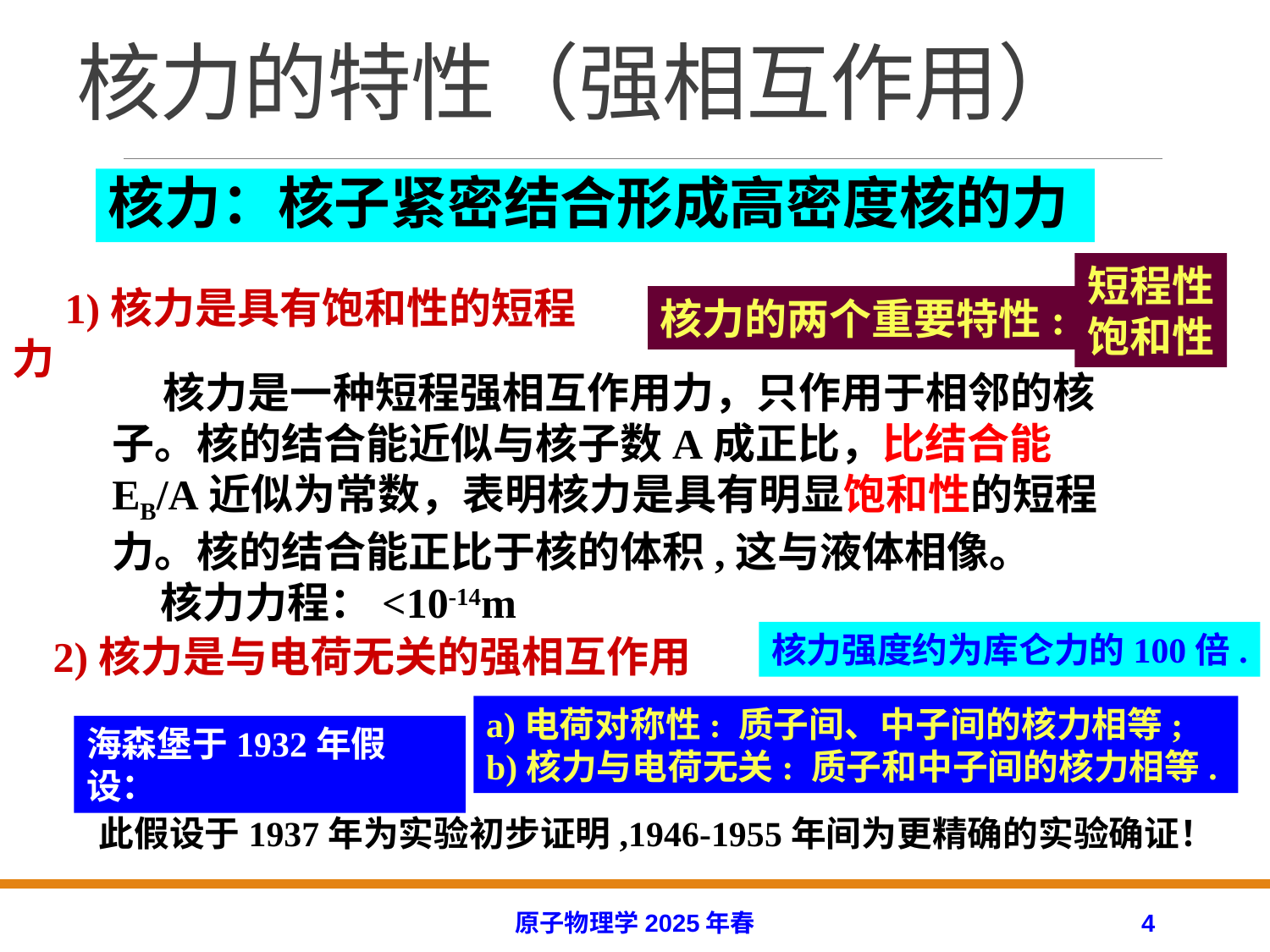

# 核力的特性（强相互作用）
核力：核子紧密结合形成高密度核的力
短程性
饱和性
核力的两个重要特性:
　1)核力是具有饱和性的短程力
　  核力是一种短程强相互作用力，只作用于相邻的核子。核的结合能近似与核子数A成正比，比结合能EB/A近似为常数，表明核力是具有明显饱和性的短程力。核的结合能正比于核的体积,这与液体相像。
    核力力程：<10-14m
核力强度约为库仑力的100倍.
2)核力是与电荷无关的强相互作用
a)电荷对称性: 质子间、中子间的核力相等;
b)核力与电荷无关: 质子和中子间的核力相等.
海森堡于1932年假设：
此假设于1937年为实验初步证明,1946-1955年间为更精确的实验确证！
原子物理学2025年春
4